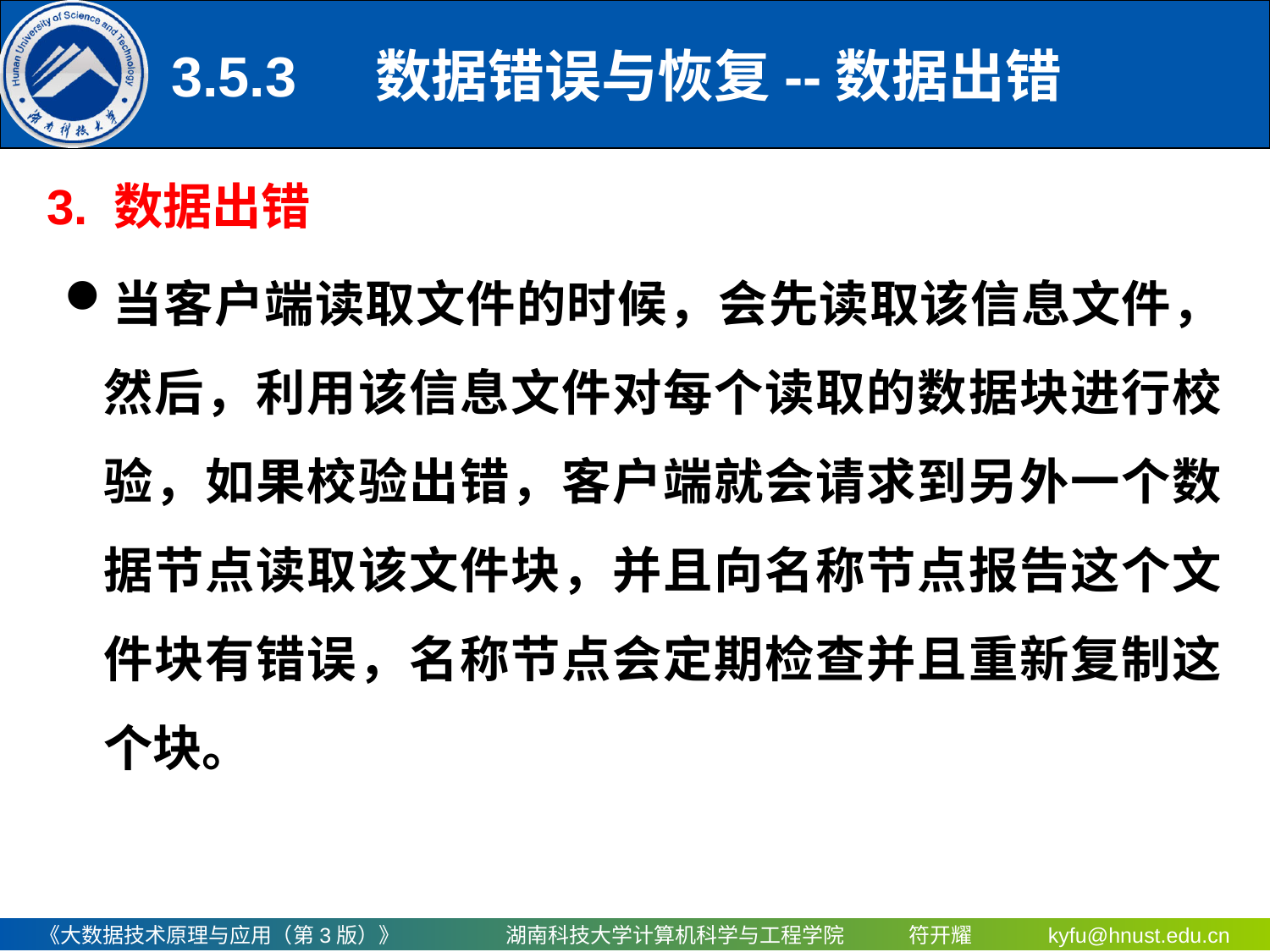

# 3.5.3	 数据错误与恢复--数据出错
3. 数据出错
当客户端读取文件的时候，会先读取该信息文件，然后，利用该信息文件对每个读取的数据块进行校验，如果校验出错，客户端就会请求到另外一个数据节点读取该文件块，并且向名称节点报告这个文件块有错误，名称节点会定期检查并且重新复制这个块。